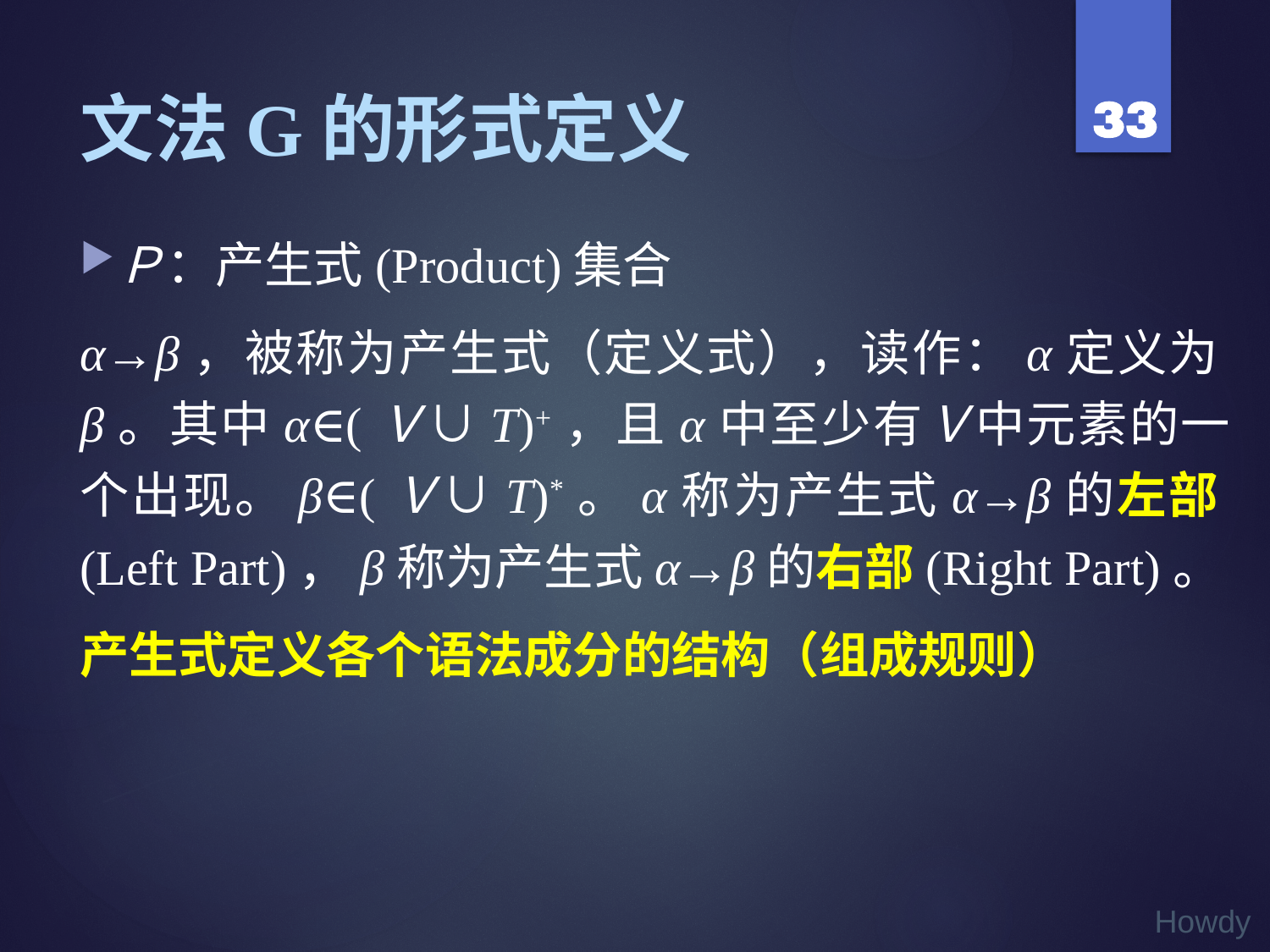

# 文法G的形式定义
Ｐ：产生式(Product)集合
α→β，被称为产生式（定义式），读作：α定义为β。其中α∈(Ｖ∪T)+，且α中至少有Ｖ中元素的一个出现。β∈(Ｖ∪T)*。α称为产生式α→β的左部(Left Part)，β称为产生式α→β的右部(Right Part)。
产生式定义各个语法成分的结构（组成规则）